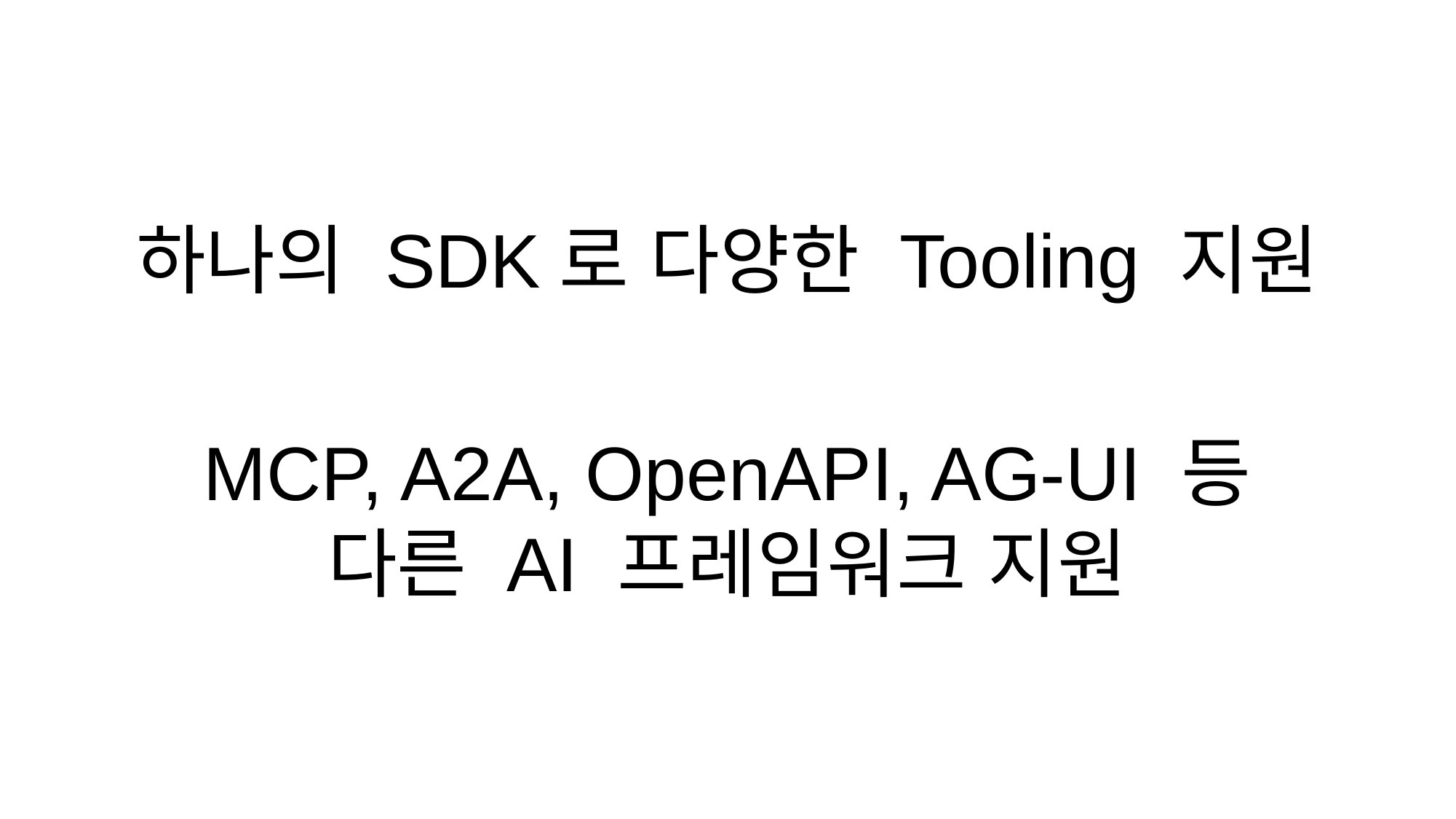

하나의 SDK로 다양한 Tooling 지원

MCP, A2A, OpenAPI, AG-UI 등
다른 AI 프레임워크 지원